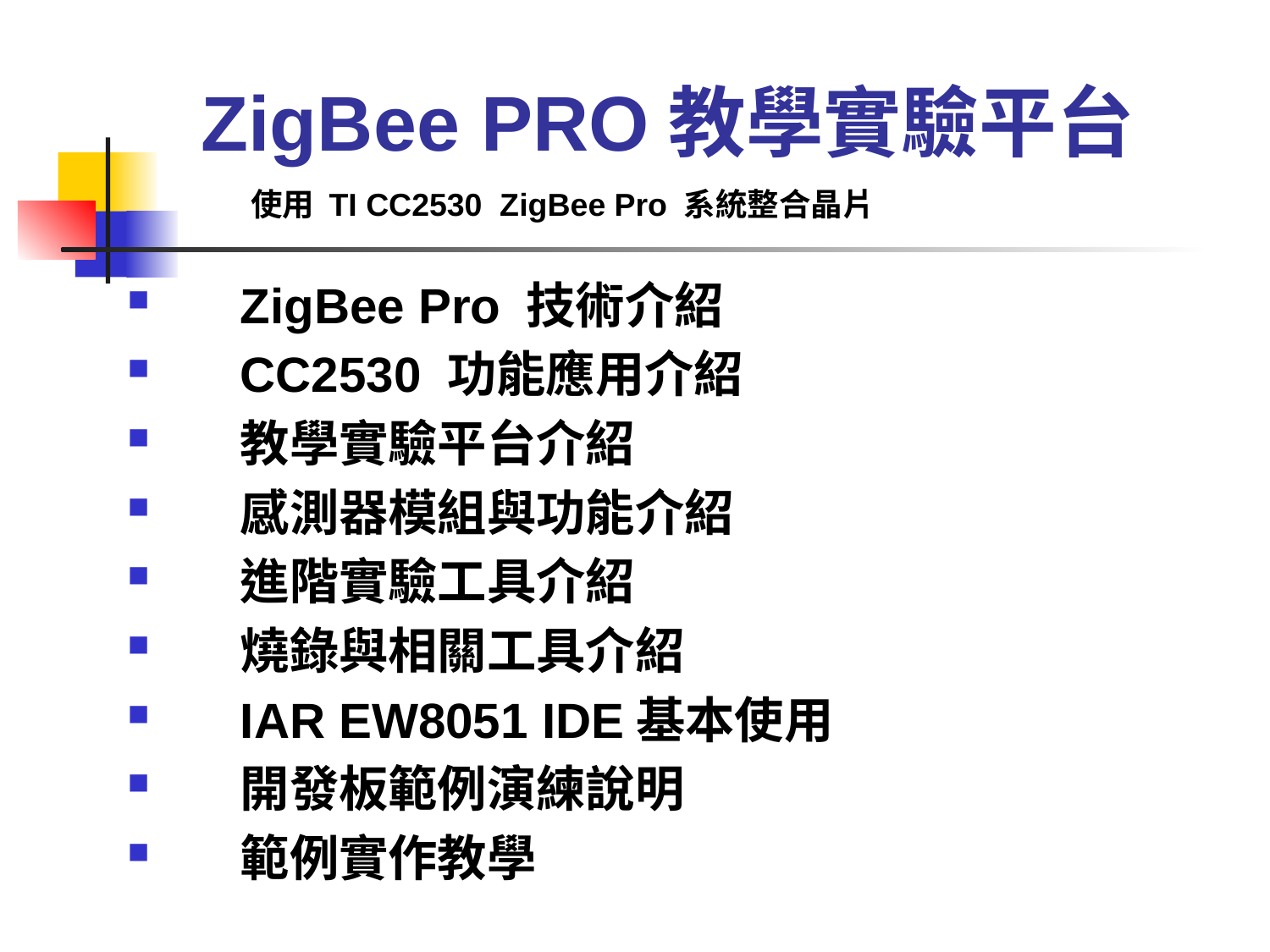

# ZigBee PRO教學實驗平台
使用 TI CC2530  ZigBee Pro 系統整合晶片
ZigBee Pro 技術介紹
CC2530 功能應用介紹
教學實驗平台介紹
感測器模組與功能介紹
進階實驗工具介紹
燒錄與相關工具介紹
IAR EW8051 IDE基本使用
開發板範例演練說明
範例實作教學